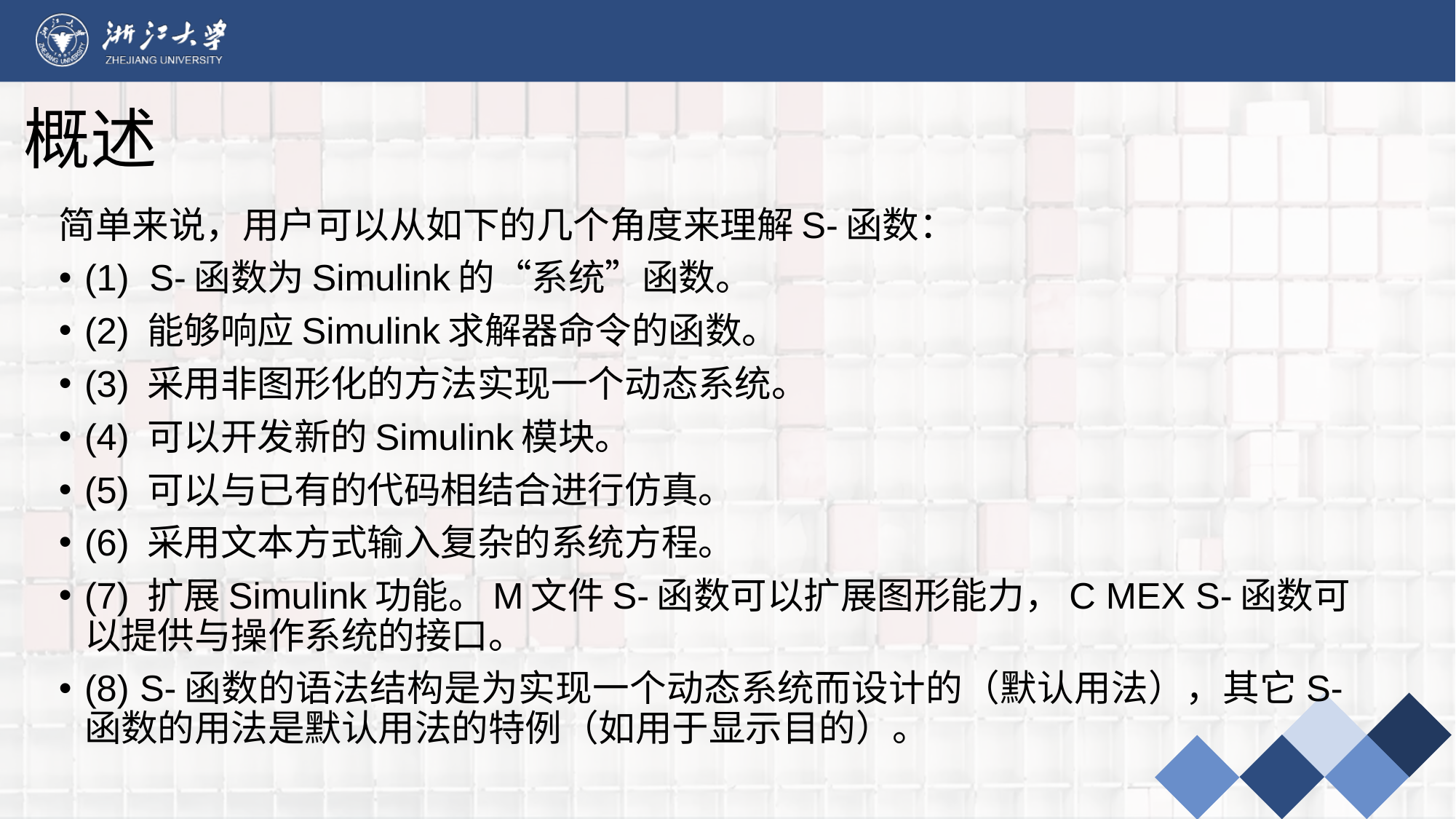

# 概述
简单来说，用户可以从如下的几个角度来理解S-函数：
(1)  S-函数为Simulink的“系统”函数。
(2) 能够响应Simulink求解器命令的函数。
(3) 采用非图形化的方法实现一个动态系统。
(4) 可以开发新的Simulink模块。
(5) 可以与已有的代码相结合进行仿真。
(6) 采用文本方式输入复杂的系统方程。
(7) 扩展Simulink功能。M文件S-函数可以扩展图形能力，C MEX S-函数可以提供与操作系统的接口。
(8) S-函数的语法结构是为实现一个动态系统而设计的（默认用法），其它S-函数的用法是默认用法的特例（如用于显示目的）。